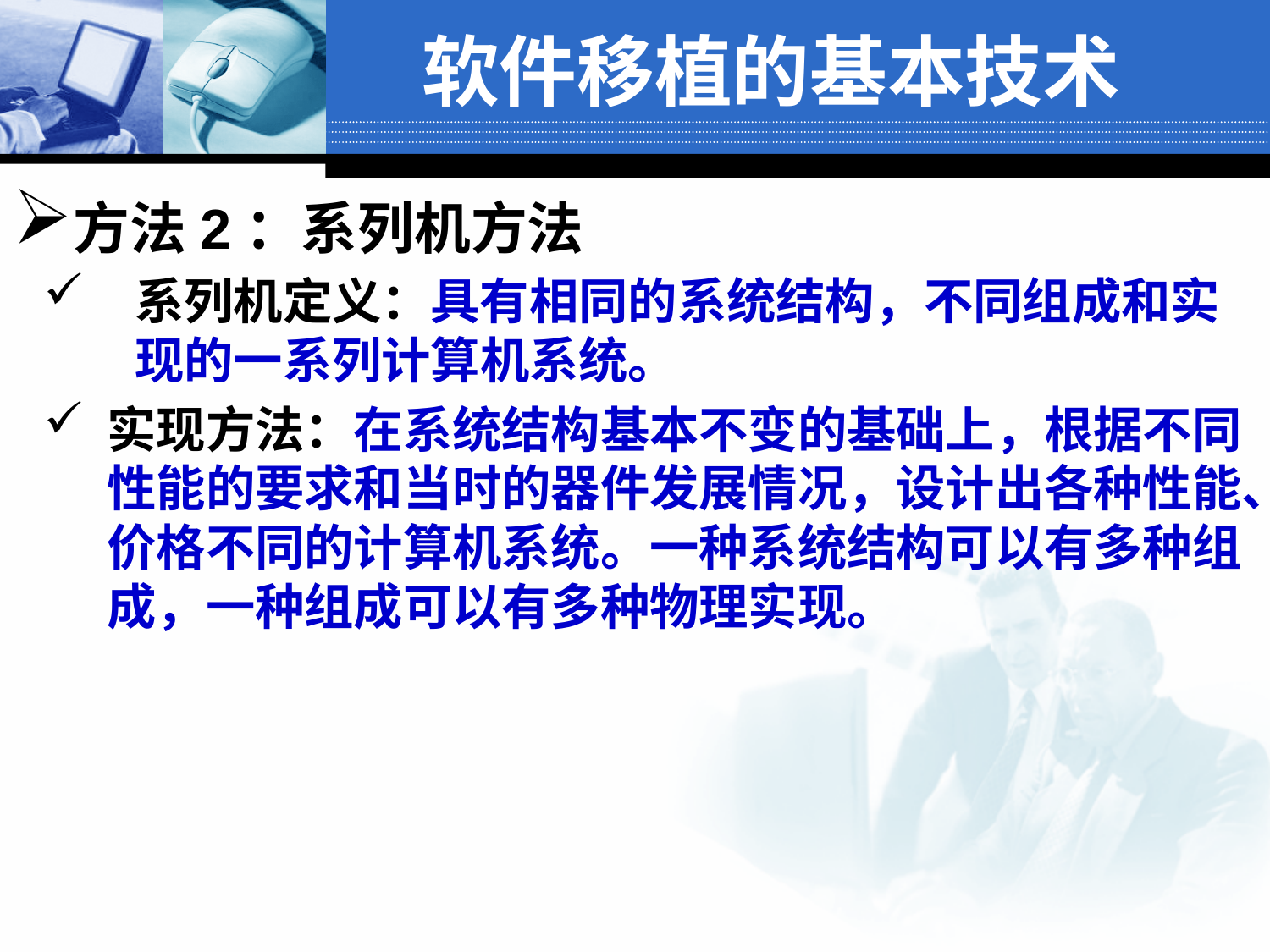

软件移植的基本技术
方法2：系列机方法
系列机定义：具有相同的系统结构，不同组成和实现的一系列计算机系统。
实现方法：在系统结构基本不变的基础上，根据不同性能的要求和当时的器件发展情况，设计出各种性能、价格不同的计算机系统。一种系统结构可以有多种组成，一种组成可以有多种物理实现。